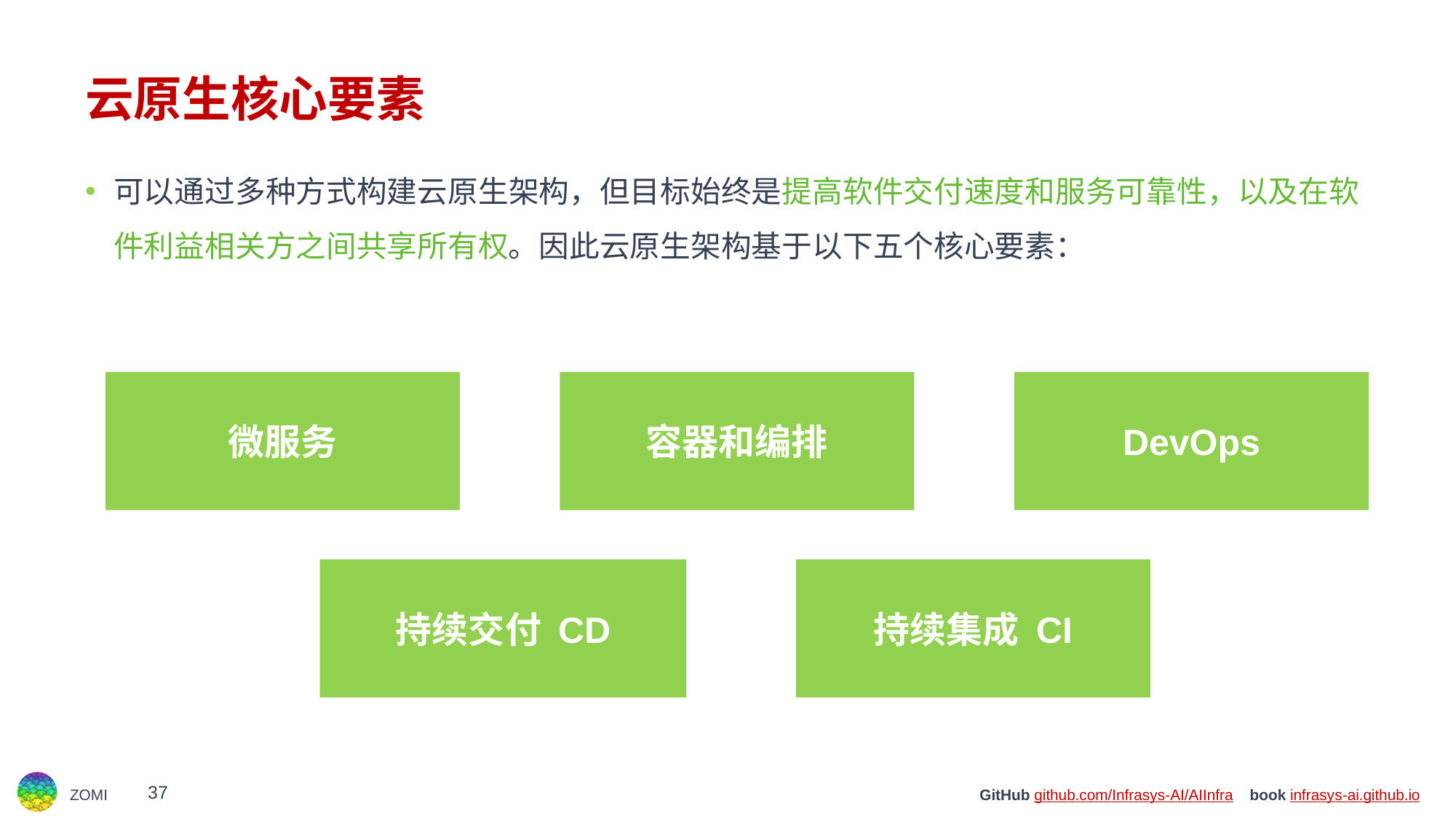

# 云原生核心要素
可以通过多种方式构建云原生架构，但目标始终是提高软件交付速度和服务可靠性，以及在软件利益相关方之间共享所有权。因此云原生架构基于以下五个核心要素：

微服务
容器和编排
DevOps
持续交付 CD
持续集成 CI